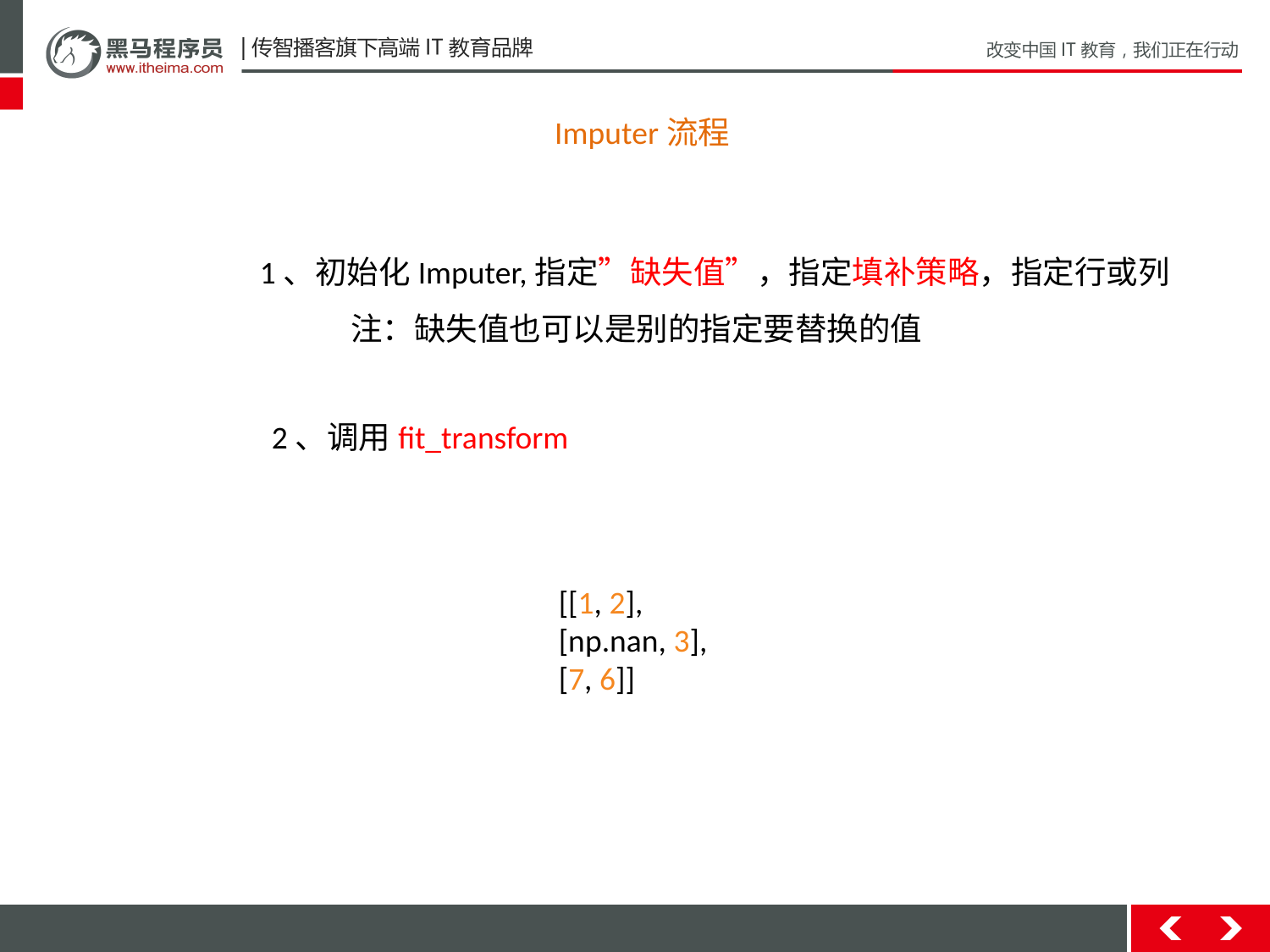

Imputer流程
1、初始化Imputer,指定”缺失值”，指定填补策略，指定行或列
注：缺失值也可以是别的指定要替换的值
2、调用fit_transform
[[1, 2],
[np.nan, 3],
[7, 6]]